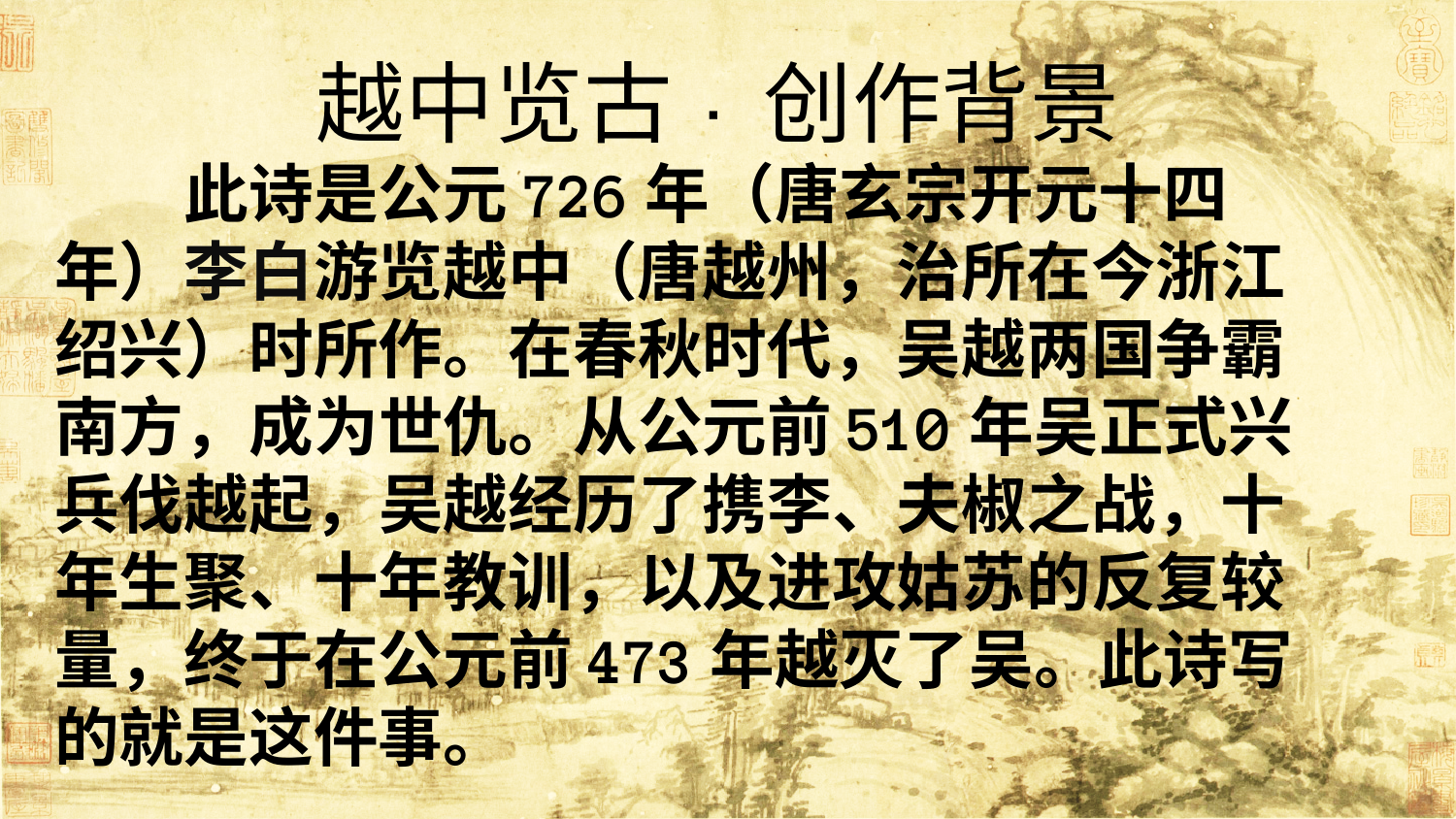

# 越中览古·创作背景
　　此诗是公元726年（唐玄宗开元十四年）李白游览越中（唐越州，治所在今浙江绍兴）时所作。在春秋时代，吴越两国争霸南方，成为世仇。从公元前510年吴正式兴兵伐越起，吴越经历了携李、夫椒之战，十年生聚、十年教训，以及进攻姑苏的反复较量，终于在公元前473年越灭了吴。此诗写的就是这件事。